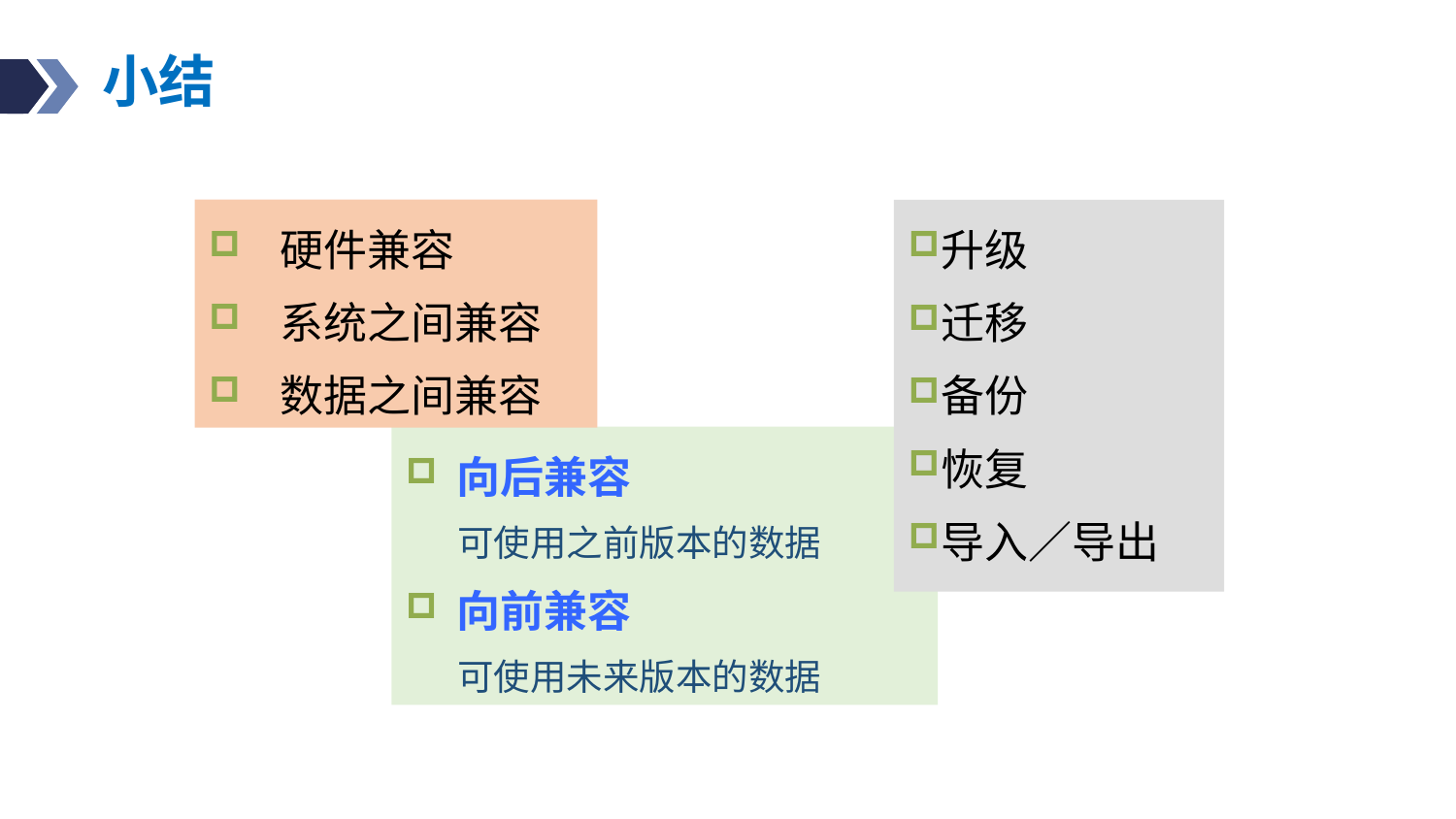

# 小结
 硬件兼容
 系统之间兼容
 数据之间兼容
升级
迁移
备份
恢复
导入／导出
向后兼容
可使用之前版本的数据
向前兼容
可使用未来版本的数据